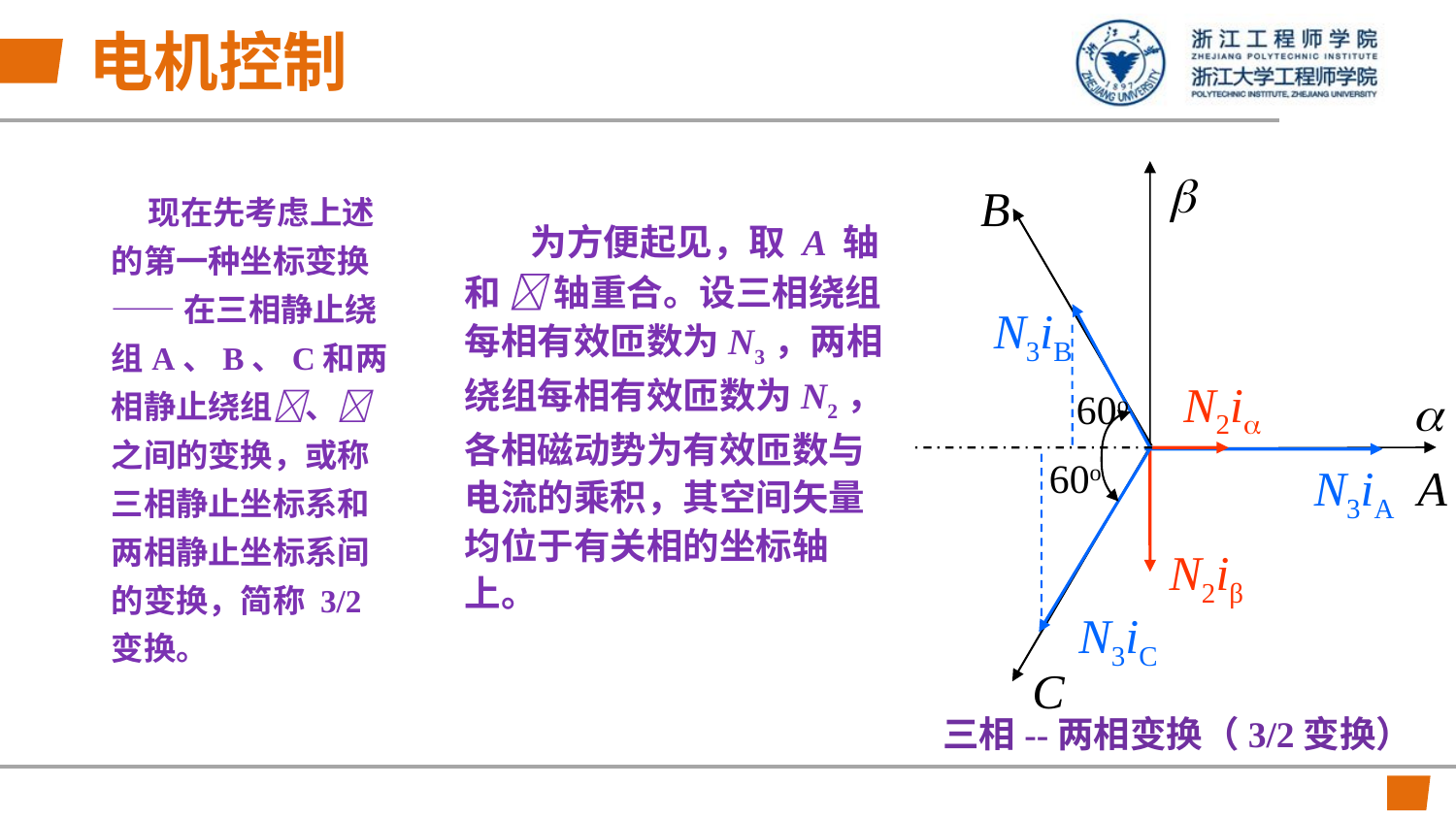

# 电机控制
β

B

N3iB

N2iα
α
60o

60o

N3iA
A

N2iβ

N3iC
C
    现在先考虑上述的第一种坐标变换
——在三相静止绕组A、B、C和两相静止绕组α、β 之间的变换，或称三相静止坐标系和两相静止坐标系间的变换，简称 3/2 变换。
          为方便起见，取 A 轴和 α 轴重合。设三相绕组每相有效匝数为N3，两相绕组每相有效匝数为N2，各相磁动势为有效匝数与电流的乘积，其空间矢量均位于有关相的坐标轴上。
三相--两相变换（3/2变换）
18